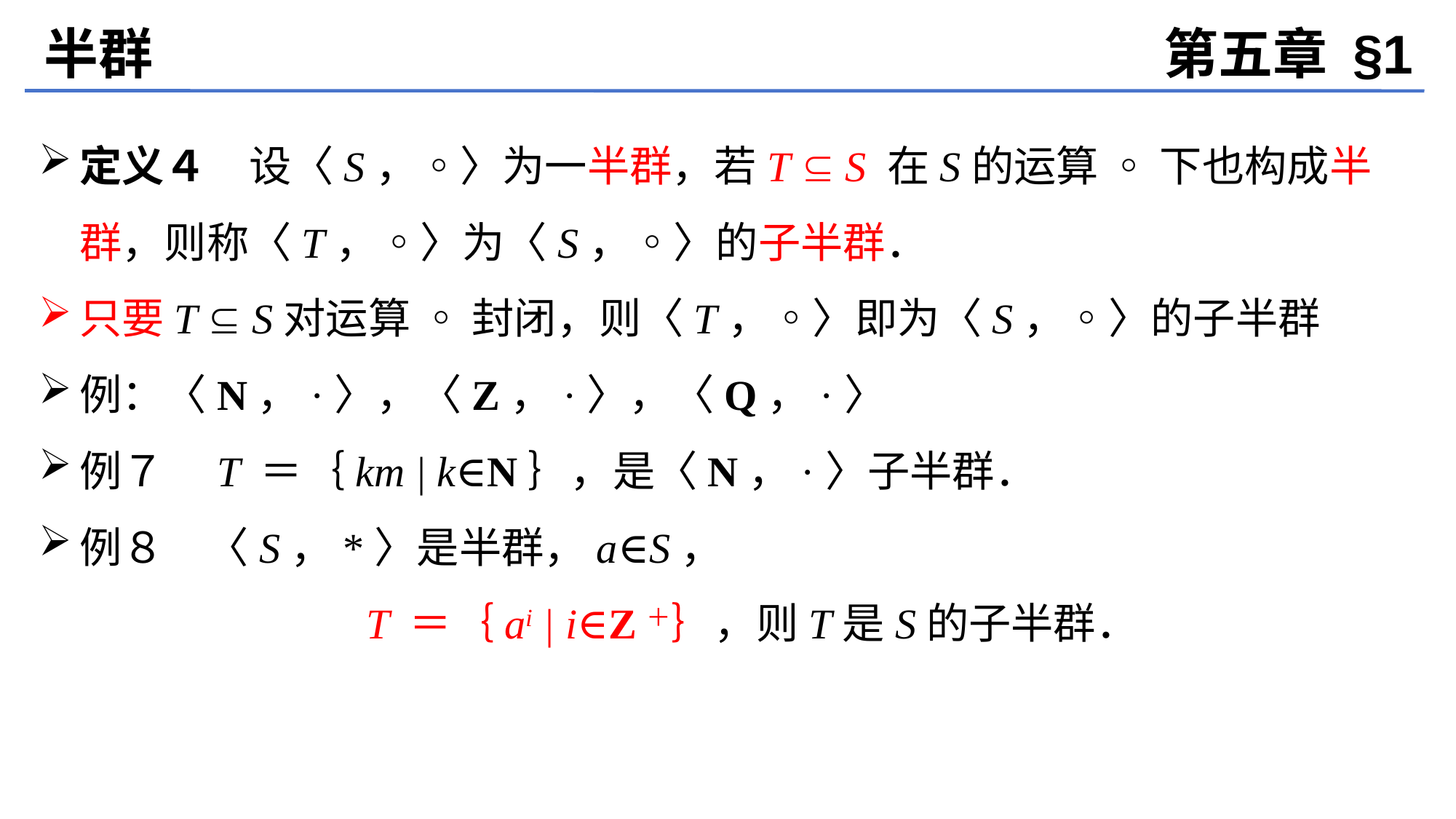

半群
第五章 §1
定义４　设〈S，◦〉为一半群，若T ⊆ S 在S的运算 ◦ 下也构成半群，则称〈T，◦〉为〈S，◦〉的子半群．
只要T ⊆ S对运算 ◦ 封闭，则〈T，◦〉即为〈S，◦〉的子半群
例：〈N，·〉，〈Z，·〉，〈Q，·〉
例７　T ＝｛km | k∈N｝，是〈N，·〉子半群．
例８　〈S，*〉是半群，a∈S，
			T ＝｛ai | i∈Z＋｝，则T是S的子半群．